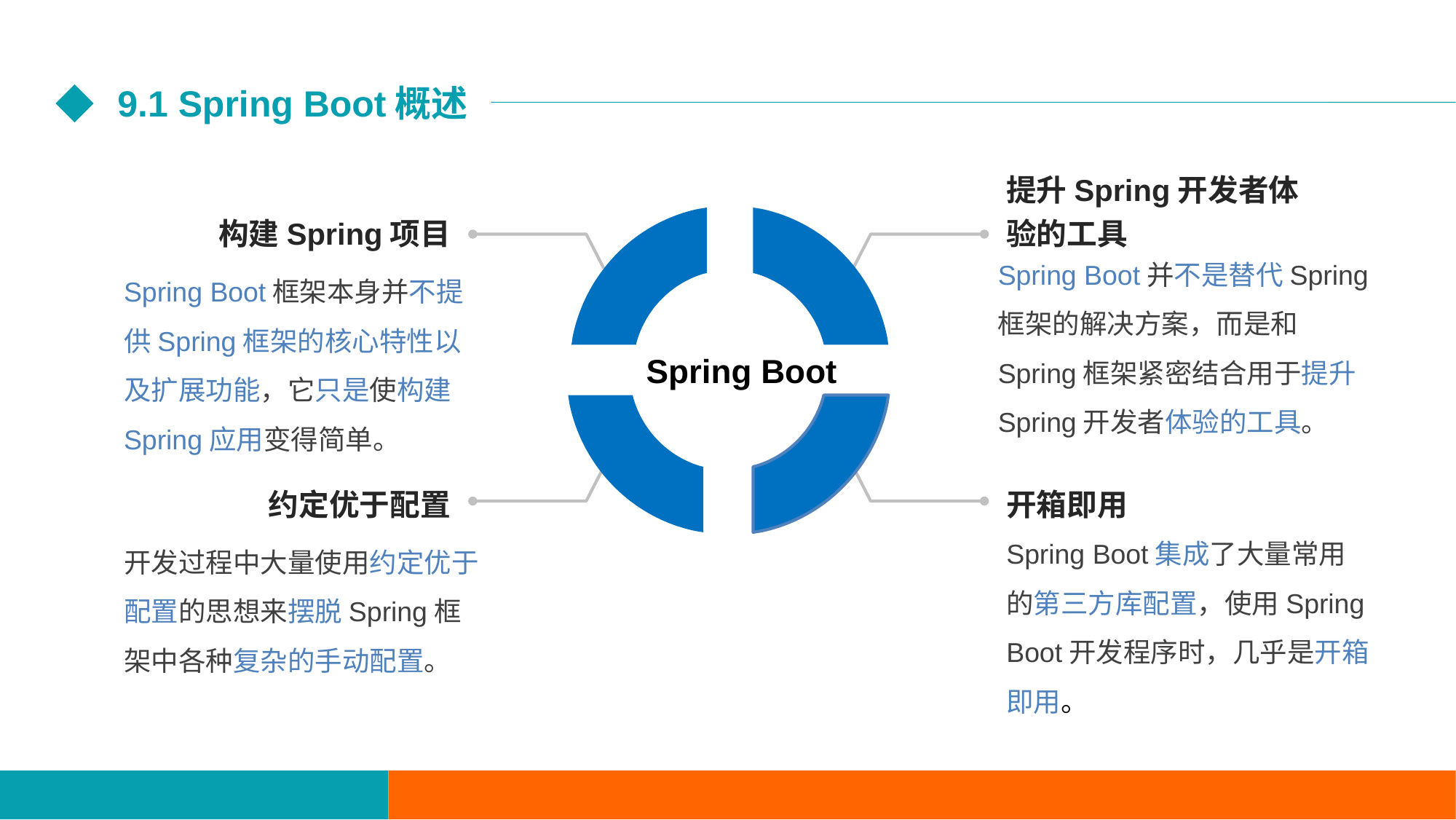

9.1 Spring Boot概述
提升Spring开发者体验的工具
构建Spring项目

Spring Boot并不是替代Spring框架的解决方案，而是和Spring框架紧密结合用于提升Spring开发者体验的工具。
Spring Boot框架本身并不提供Spring框架的核心特性以及扩展功能，它只是使构建Spring应用变得简单。

约定优于配置
开箱即用

Spring Boot集成了大量常用的第三方库配置，使用Spring Boot开发程序时，几乎是开箱即用。
开发过程中大量使用约定优于配置的思想来摆脱Spring框架中各种复杂的手动配置。
Spring Boot